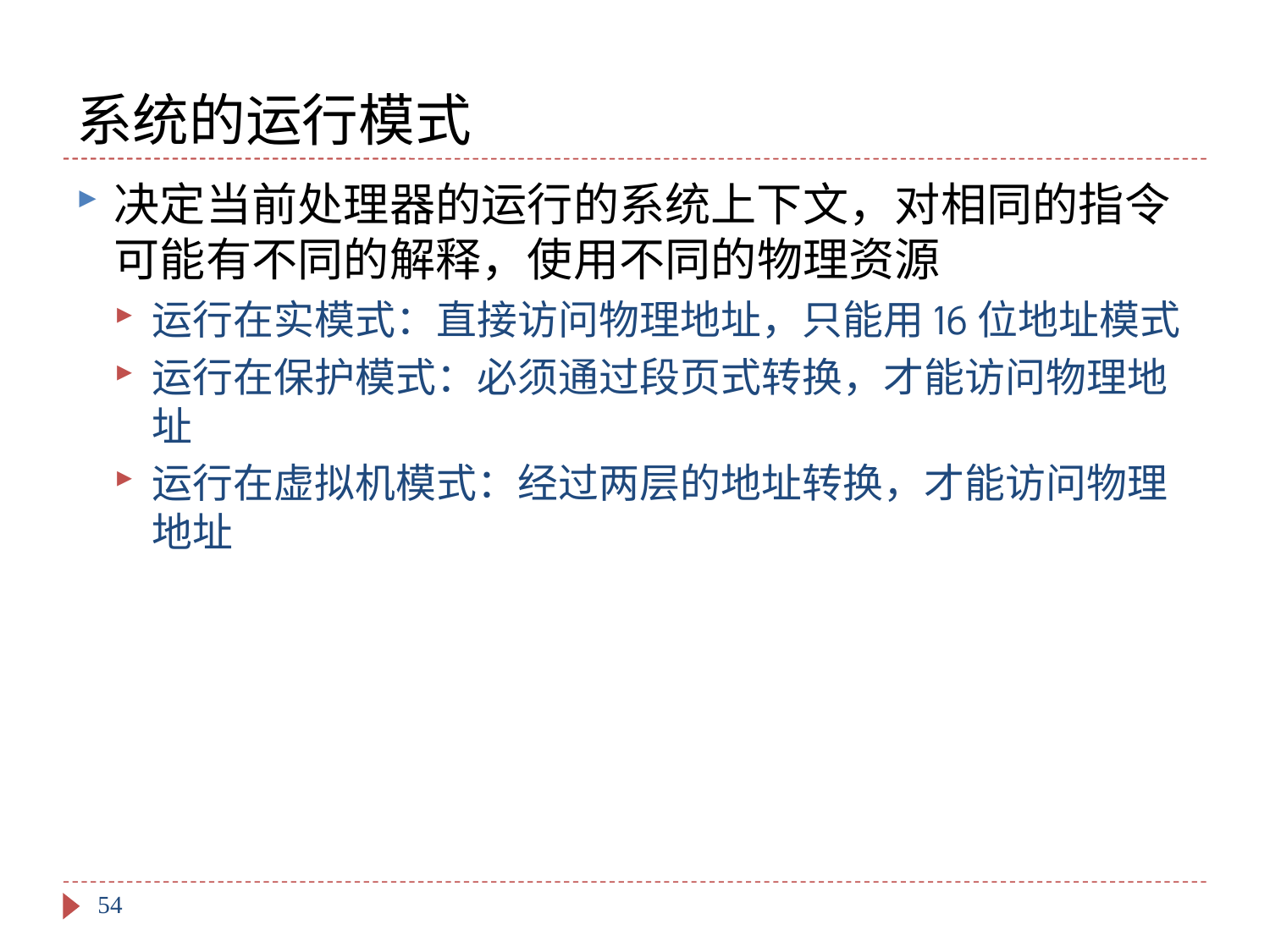

# 系统的运行模式
决定当前处理器的运行的系统上下文，对相同的指令可能有不同的解释，使用不同的物理资源
运行在实模式：直接访问物理地址，只能用16位地址模式
运行在保护模式：必须通过段页式转换，才能访问物理地址
运行在虚拟机模式：经过两层的地址转换，才能访问物理地址
54